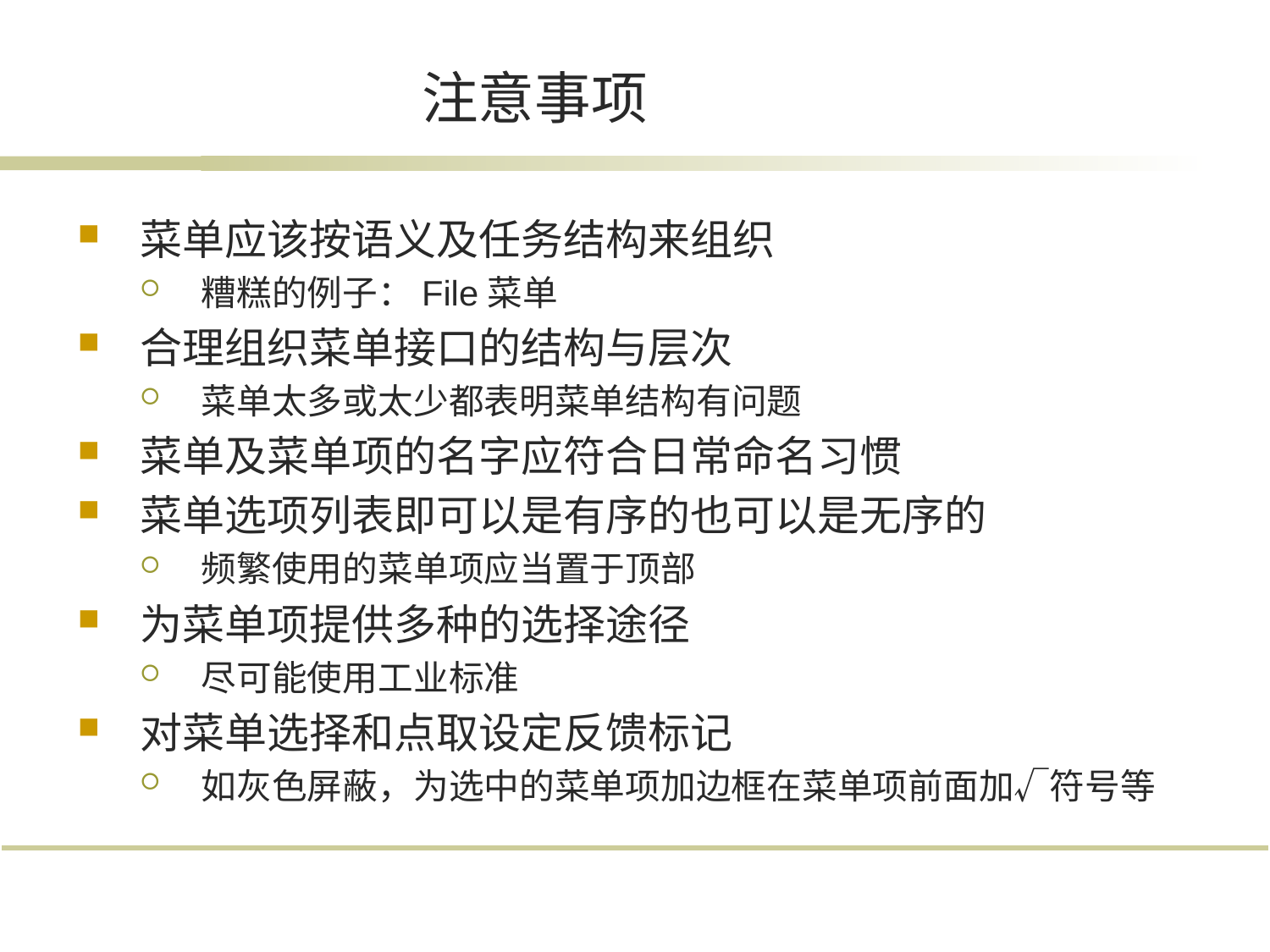

# 注意事项
菜单应该按语义及任务结构来组织
糟糕的例子：File菜单
合理组织菜单接口的结构与层次
菜单太多或太少都表明菜单结构有问题
菜单及菜单项的名字应符合日常命名习惯
菜单选项列表即可以是有序的也可以是无序的
频繁使用的菜单项应当置于顶部
为菜单项提供多种的选择途径
尽可能使用工业标准
对菜单选择和点取设定反馈标记
如灰色屏蔽，为选中的菜单项加边框在菜单项前面加√符号等